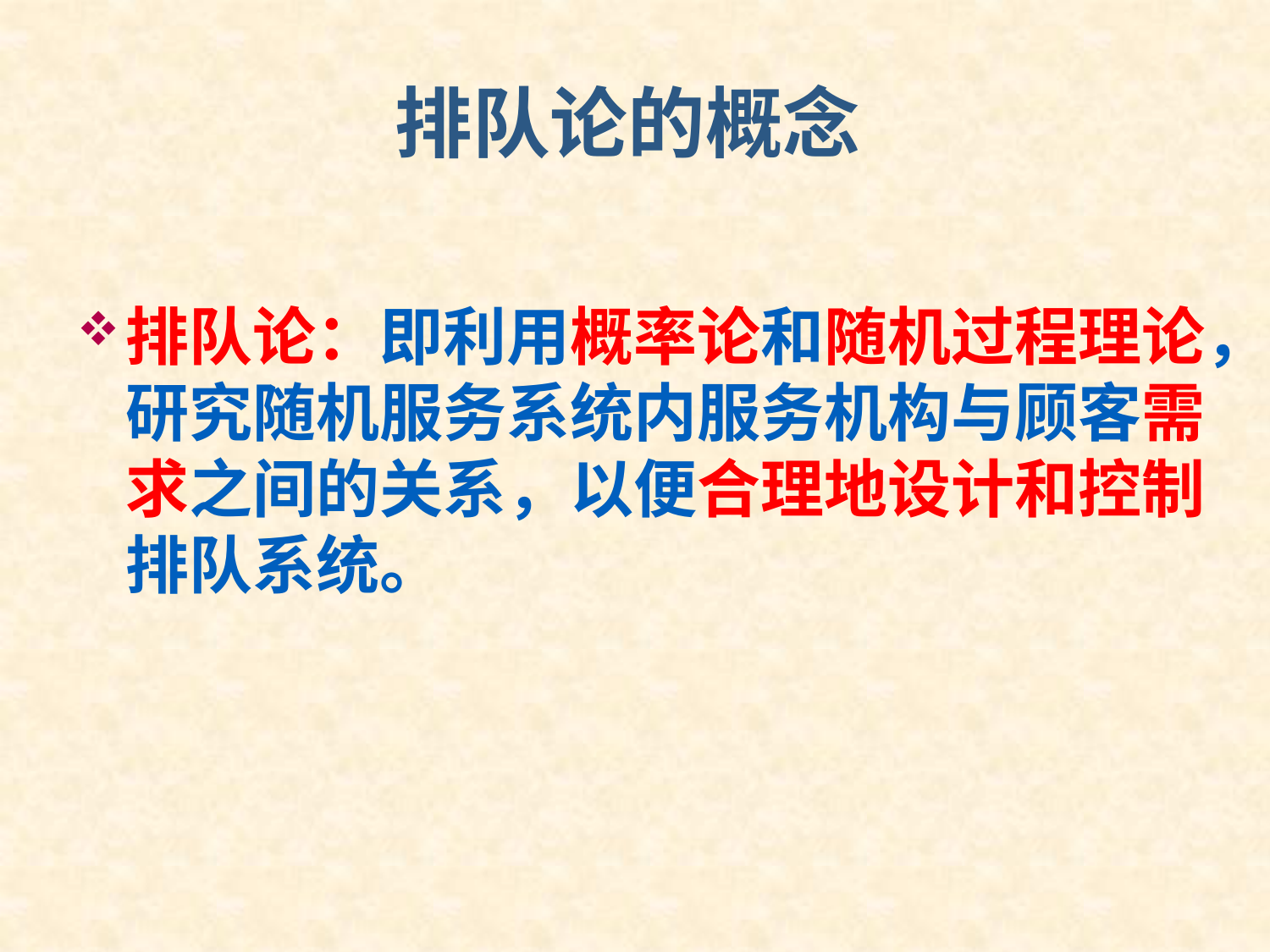

排队论的概念

排队论：即利用概率论和随机过程理论，研究随机服务系统内服务机构与顾客需求之间的关系，以便合理地设计和控制排队系统。